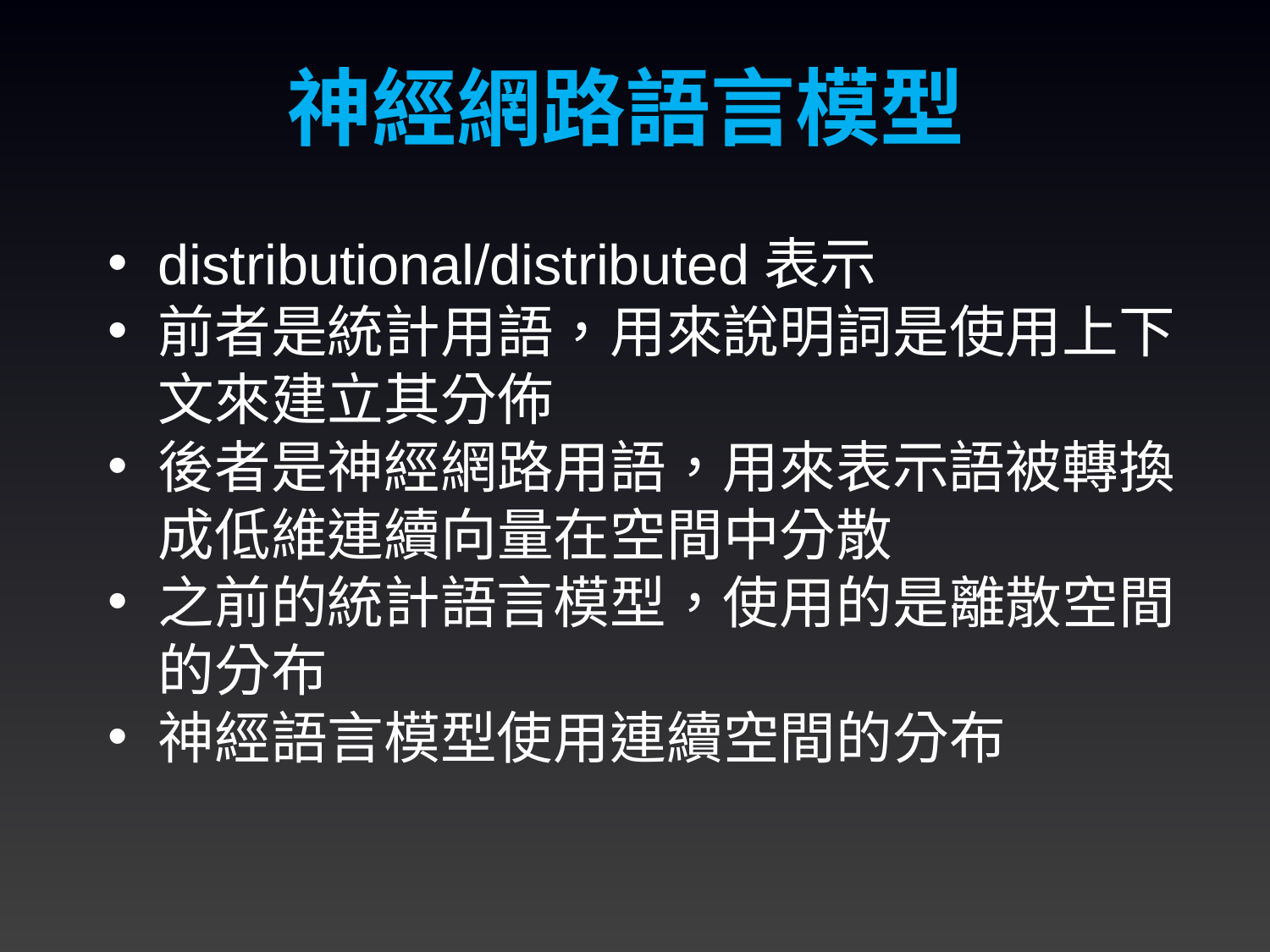

神經網路語言模型
distributional/distributed表示
前者是統計用語，用來說明詞是使用上下文來建立其分佈
後者是神經網路用語，用來表示語被轉換成低維連續向量在空間中分散
之前的統計語言模型，使用的是離散空間的分布
神經語言模型使用連續空間的分布